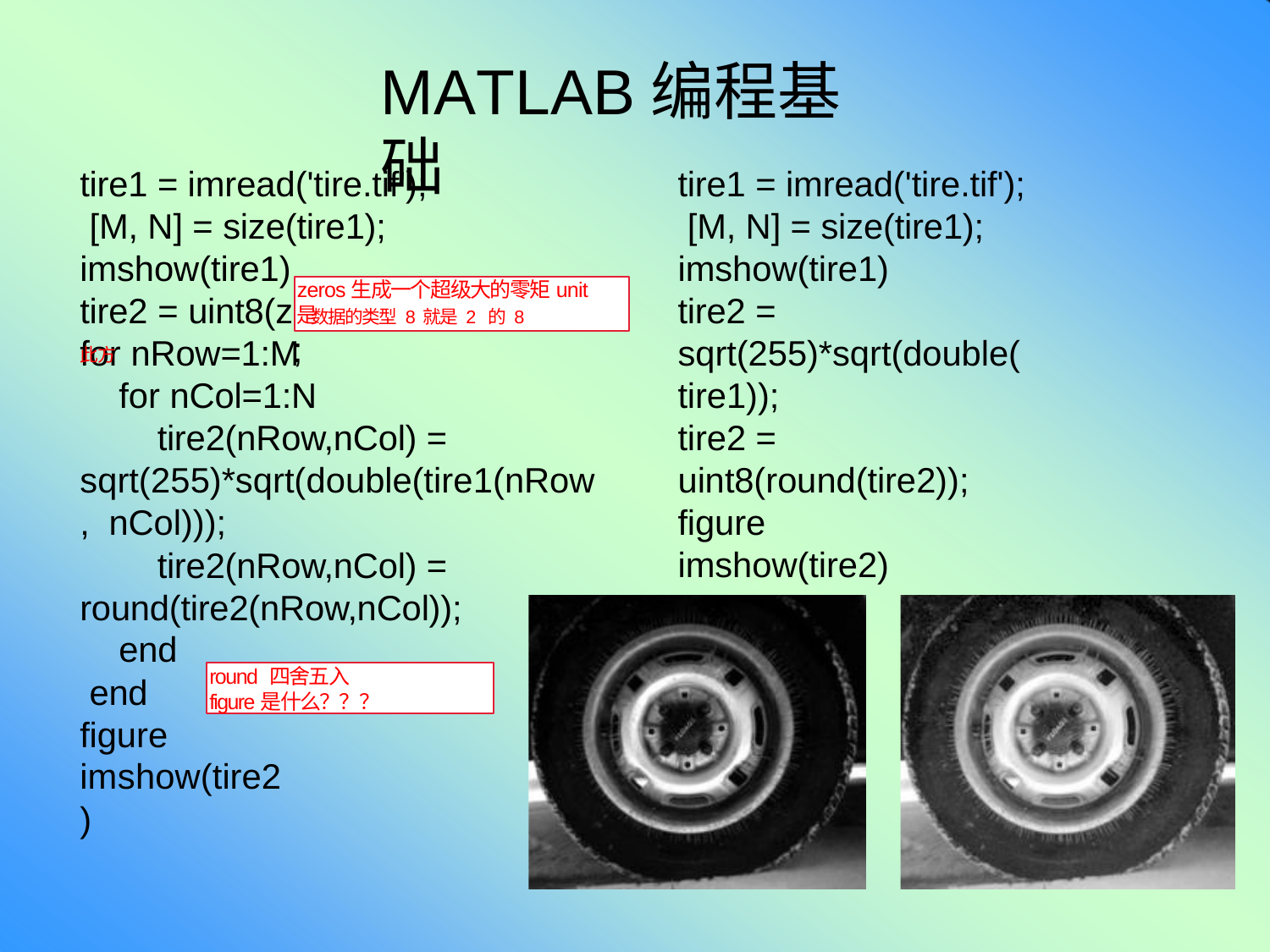

# MATLAB编程基础
tire1 = imread('tire.tif');  [M, N] = size(tire1);  imshow(tire1)
tire1 = imread('tire.tif');  [M, N] = size(tire1);  imshow(tire1)
tire2 = sqrt(255)*sqrt(double(tire1));
tire2 = uint8(round(tire2));
figure
imshow(tire2)
zeros生成一个超级大的零矩unit是

tire2 = uint8(z 数据的类型8就是2 的8此方
eros(M,N));
for nRow=1:M
for nCol=1:N
tire2(nRow,nCol) =  sqrt(255)*sqrt(double(tire1(nRow,  nCol)));
tire2(nRow,nCol) =  round(tire2(nRow,nCol));

end  end  figure
round 四舍五入 figure是什么？？？
imshow(tire2)